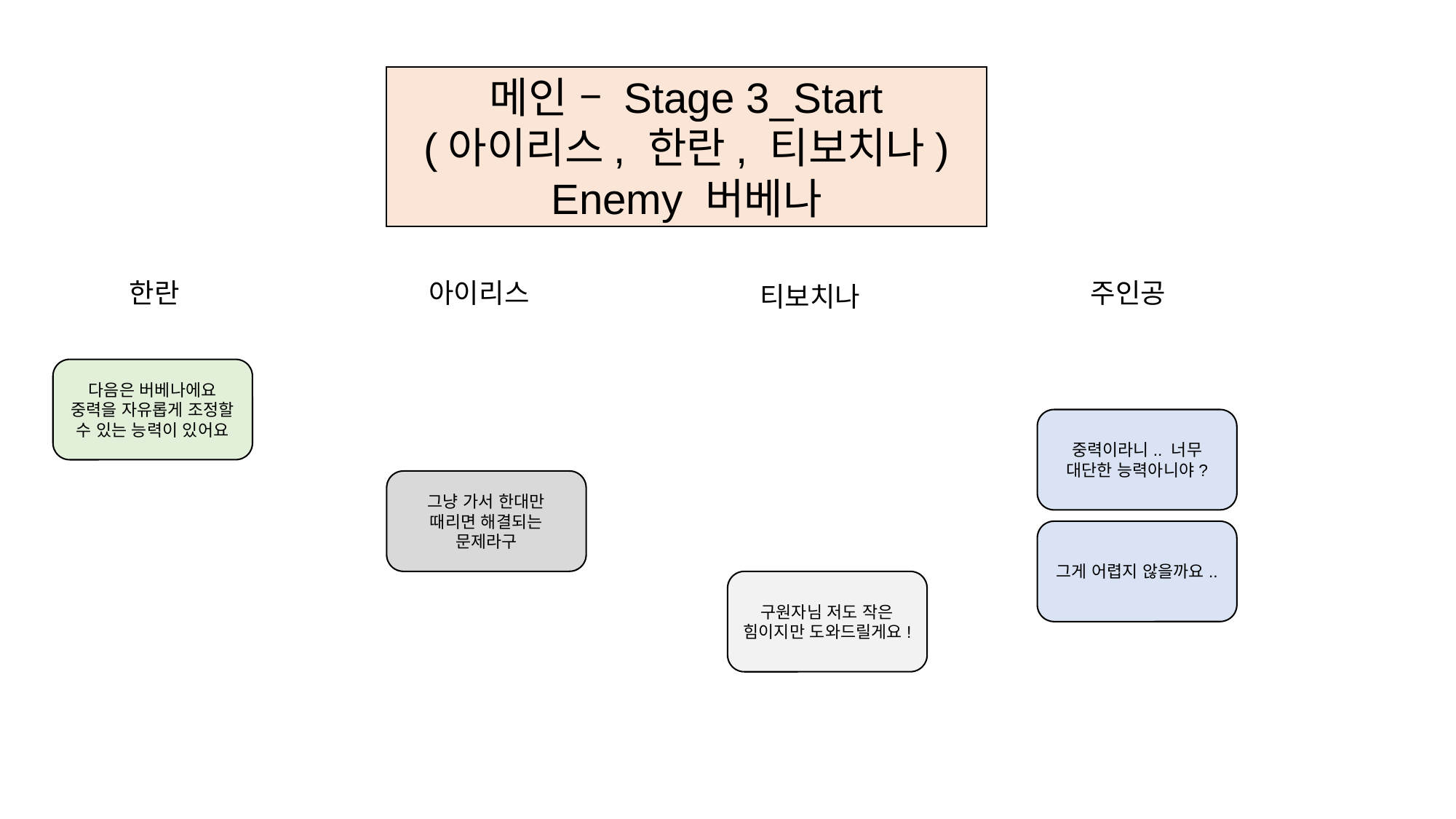

메인 – Stage 3_Start
(아이리스, 한란, 티보치나)
Enemy 버베나
한란
아이리스
주인공
티보치나
다음은 버베나에요 중력을 자유롭게 조정할 수 있는 능력이 있어요
중력이라니.. 너무 대단한 능력아니야?
그냥 가서 한대만 때리면 해결되는 문제라구
그게 어렵지 않을까요..
구원자님 저도 작은 힘이지만 도와드릴게요!